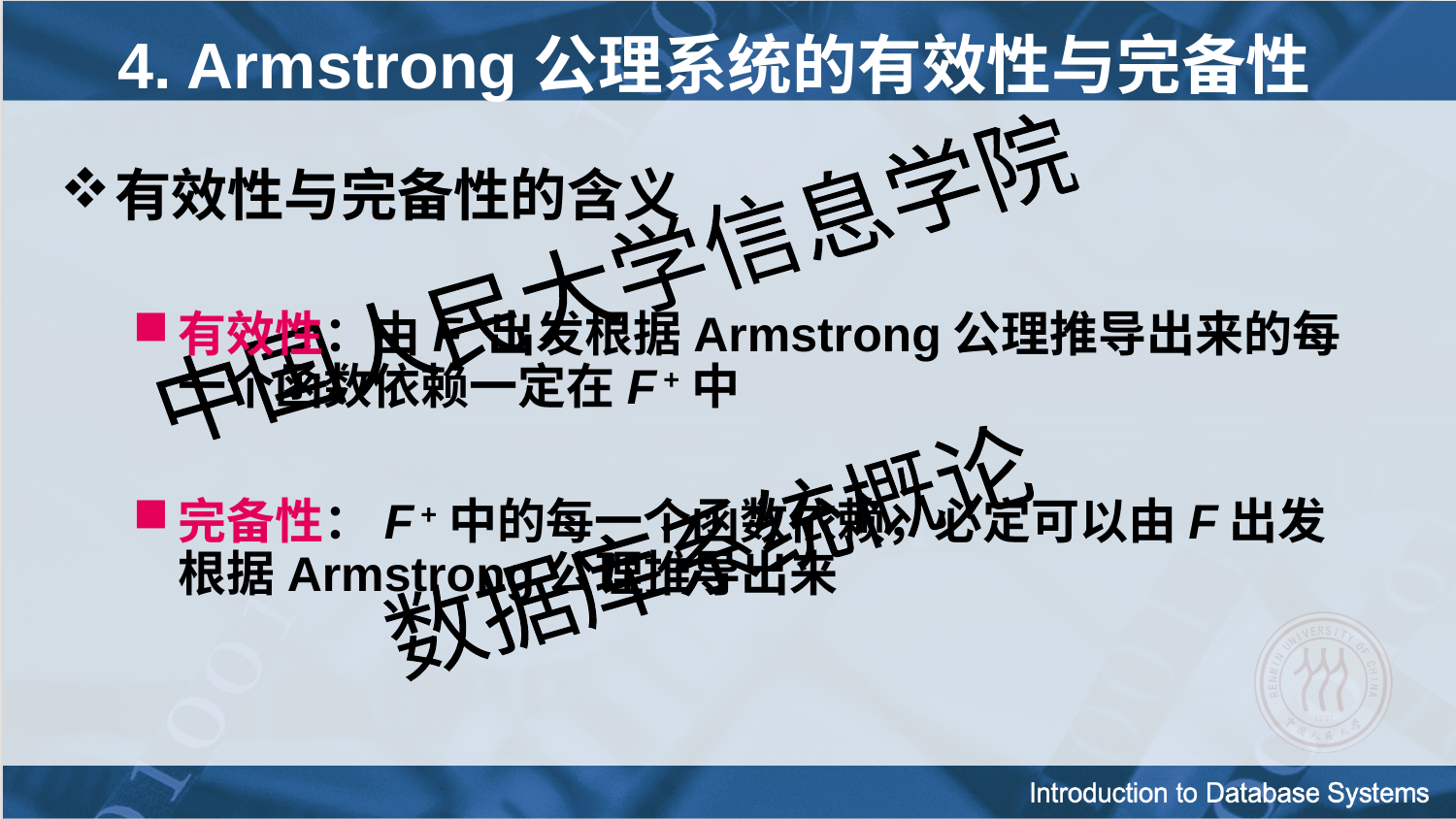

# 4. Armstrong公理系统的有效性与完备性
有效性与完备性的含义

有效性：由F 出发根据Armstrong公理推导出来的每一个函数依赖一定在F +中

完备性：F +中的每一个函数依赖，必定可以由F出发根据Armstrong公理推导出来